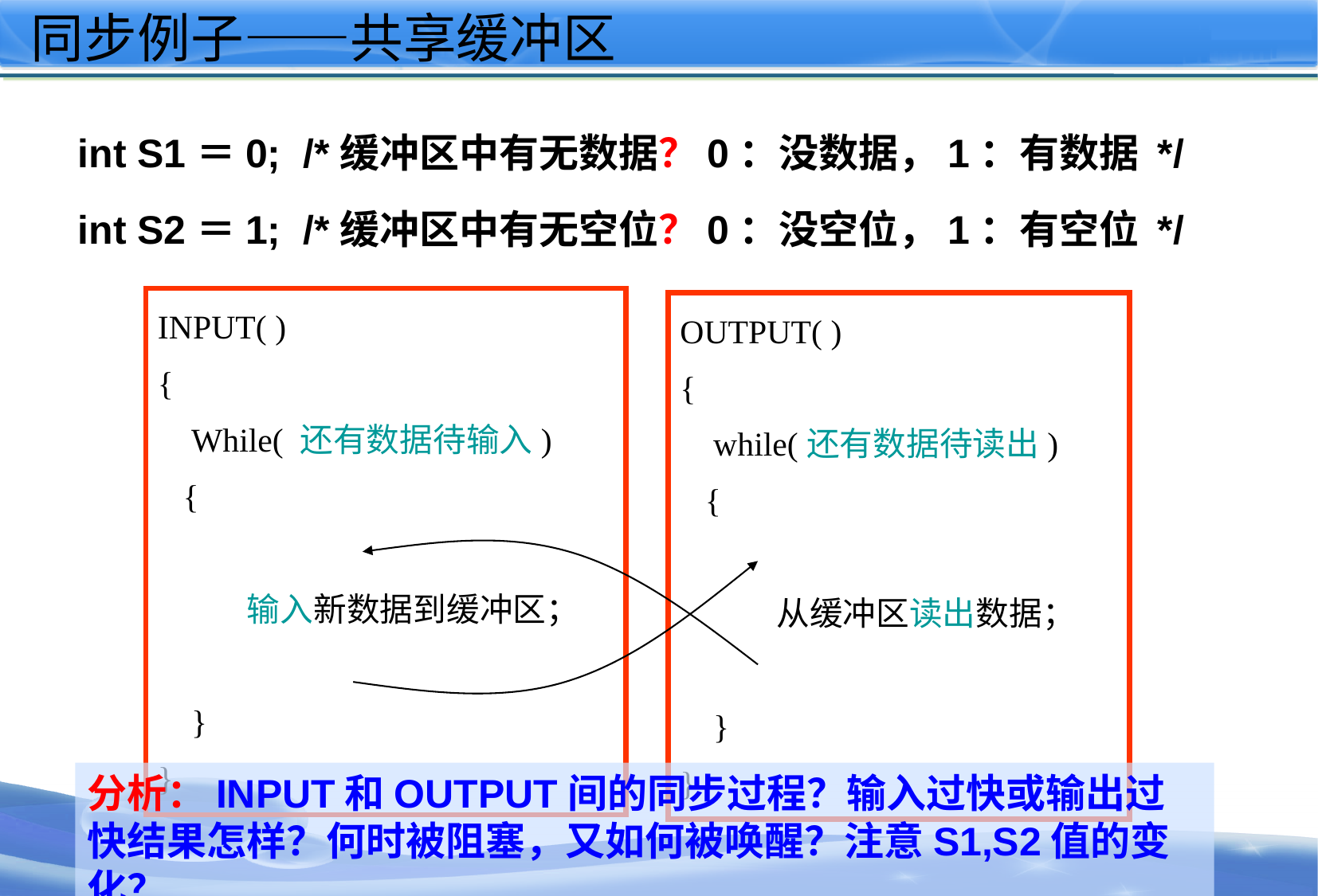

# 同步例子——共享缓冲区
int S1＝0;  /*缓冲区中有无数据？0：没数据，1：有数据 */
int S2＝1;  /*缓冲区中有无空位？0：没空位，1：有空位 */
INPUT( )
{
    While( 还有数据待输入)
   {
           P(S2);
           输入新数据到缓冲区；
           V(S1);
    }
}
OUTPUT( )
{
    while(还有数据待读出)
   {
           P(S1);
            从缓冲区读出数据；
           V(S2);
    }
}

分析：INPUT和OUTPUT间的同步过程？输入过快或输出过快结果怎样？何时被阻塞，又如何被唤醒？注意S1,S2值的变化？